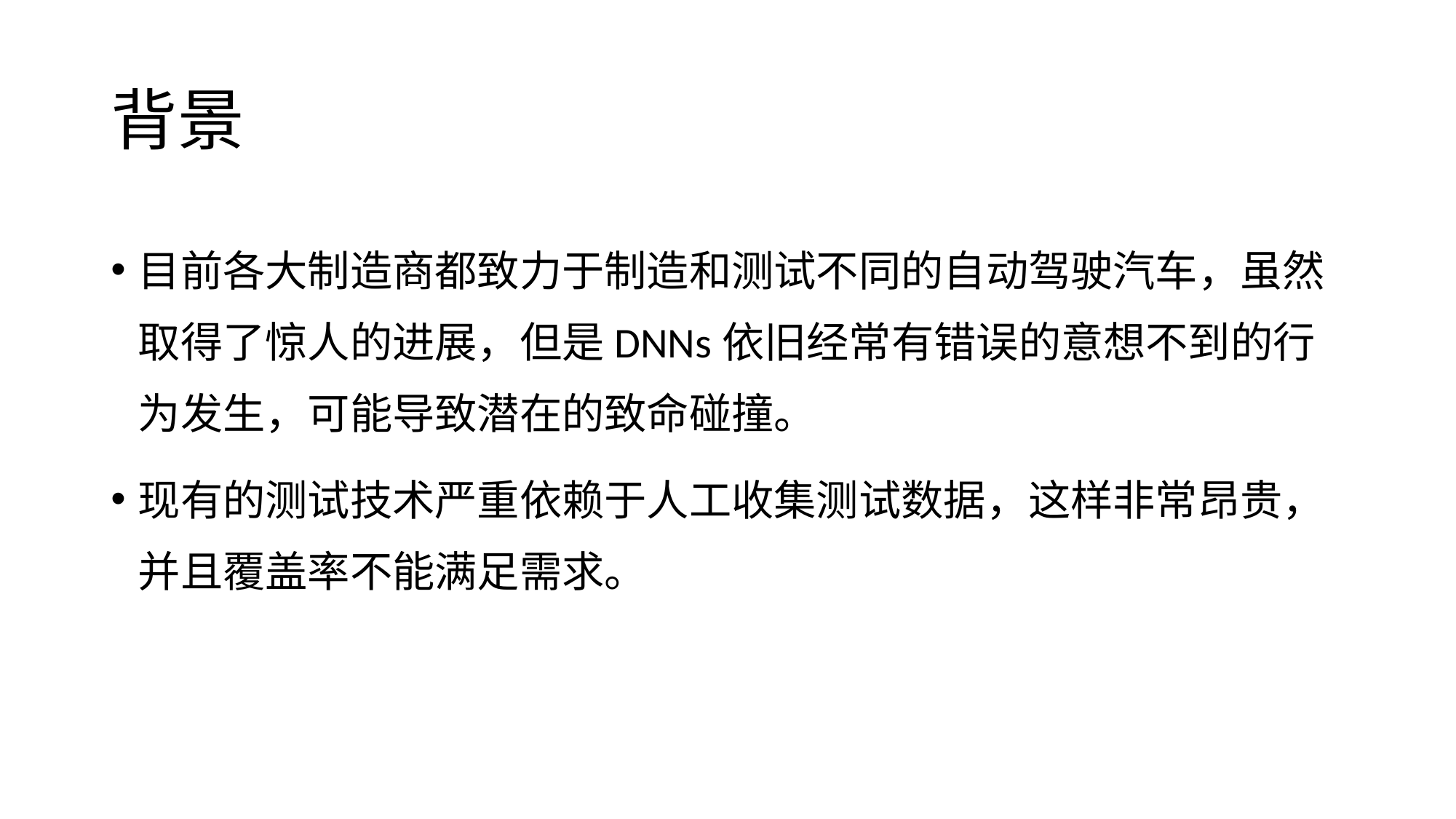

# 背景
目前各大制造商都致力于制造和测试不同的自动驾驶汽车，虽然取得了惊人的进展，但是DNNs依旧经常有错误的意想不到的行为发生，可能导致潜在的致命碰撞。
现有的测试技术严重依赖于人工收集测试数据，这样非常昂贵，并且覆盖率不能满足需求。